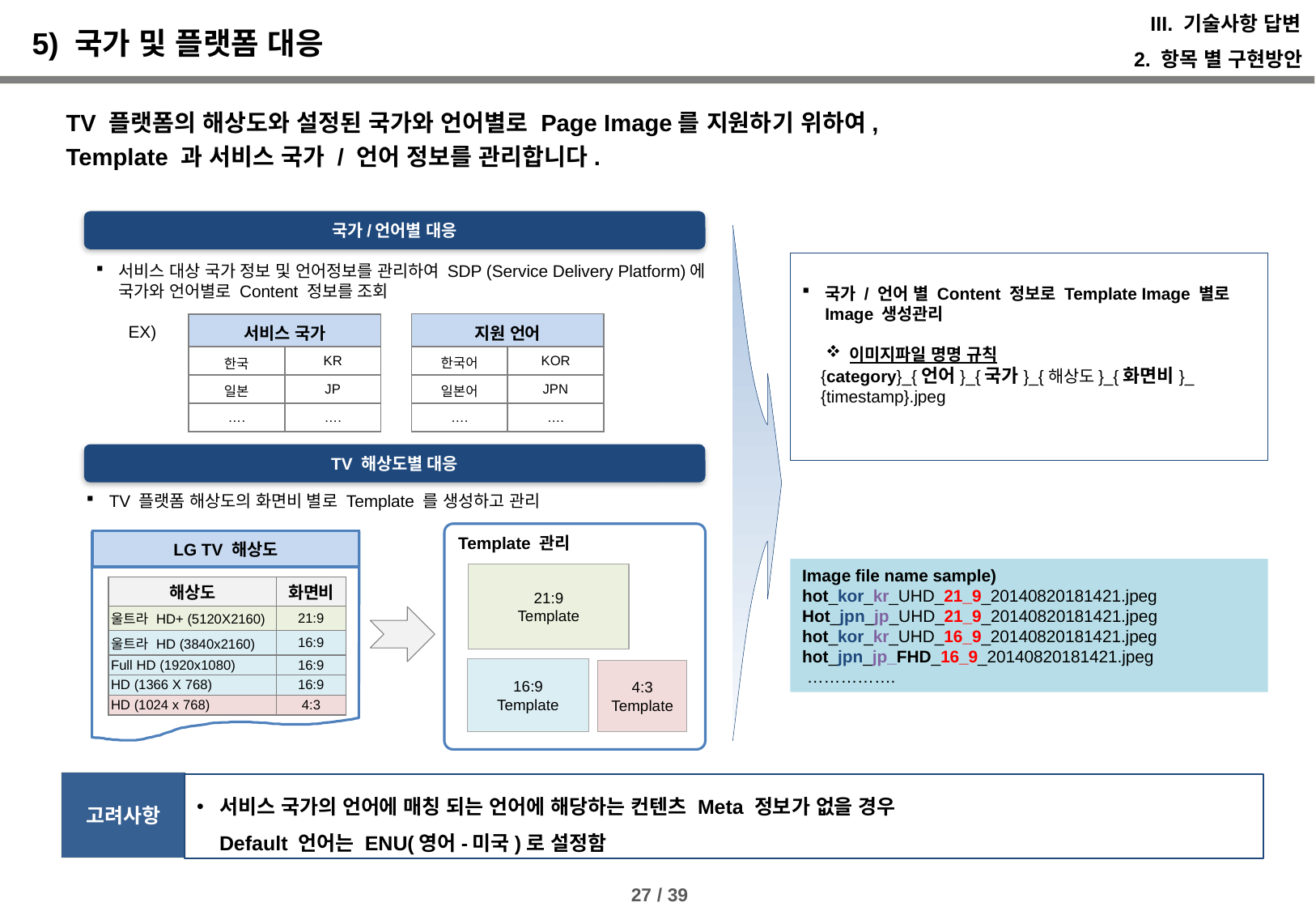

III. 기술사항 답변
# 5) 국가 및 플랫폼 대응
2. 항목 별 구현방안
TV 플랫폼의 해상도와 설정된 국가와 언어별로 Page Image를 지원하기 위하여,
Template 과 서비스 국가 / 언어 정보를 관리합니다.
국가/언어별 대응

국가 / 언어 별 Content 정보로 Template Image 별로 Image 생성관리

이미지파일 명명 규칙
    {category}_{언어}_{국가}_{해상도}_{화면비}_
    {timestamp}.jpeg
서비스 대상 국가 정보 및 언어정보를 관리하여 SDP (Service Delivery Platform)에
국가와 언어별로 Content 정보를 조회

       EX)

| 지원 언어 |  |
| --- | --- |
| 한국어 | KOR |
| 일본어 | JPN |
| …. | …. |
| 서비스 국가 |  |
| --- | --- |
| 한국 | KR |
| 일본 | JP |
| …. | …. |
TV 해상도별 대응

TV 플랫폼 해상도의 화면비 별로 Template 를 생성하고 관리

Template 관리
LG TV 해상도

Image file name sample)
hot_kor_kr_UHD_21_9_20140820181421.jpeg
Hot_jpn_jp_UHD_21_9_20140820181421.jpeg
hot_kor_kr_UHD_16_9_20140820181421.jpeg
hot_jpn_jp_FHD_16_9_20140820181421.jpeg
 …………….
21:9
Template
| 해상도 | 화면비 |
| --- | --- |
| 울트라 HD+ (5120X2160) | 21:9 |
| 울트라 HD (3840x2160) | 16:9 |
| Full HD (1920x1080) | 16:9 |
| HD (1366 X 768) | 16:9 |
| HD (1024 x 768) | 4:3 |

16:9
Template
4:3
Template

고려사항

서비스 국가의 언어에 매칭 되는 언어에 해당하는 컨텐츠 Meta 정보가 없을 경우
    Default 언어는 ENU(영어-미국)로 설정함